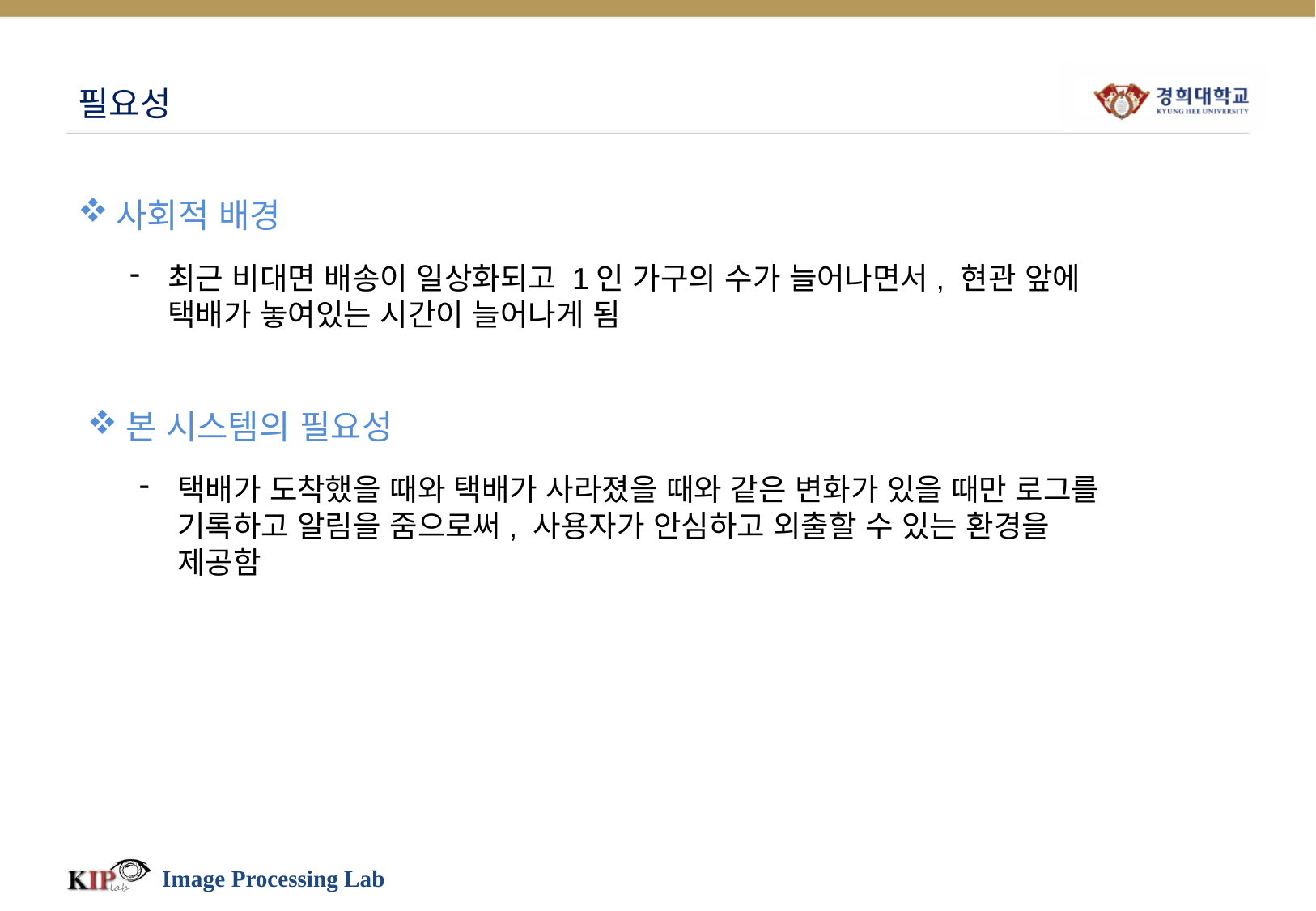

# 필요성
사회적 배경
최근 비대면 배송이 일상화되고 1인 가구의 수가 늘어나면서, 현관 앞에 택배가 놓여있는 시간이 늘어나게 됨
본 시스템의 필요성
택배가 도착했을 때와 택배가 사라졌을 때와 같은 변화가 있을 때만 로그를 기록하고 알림을 줌으로써, 사용자가 안심하고 외출할 수 있는 환경을 제공함
Image Processing Lab